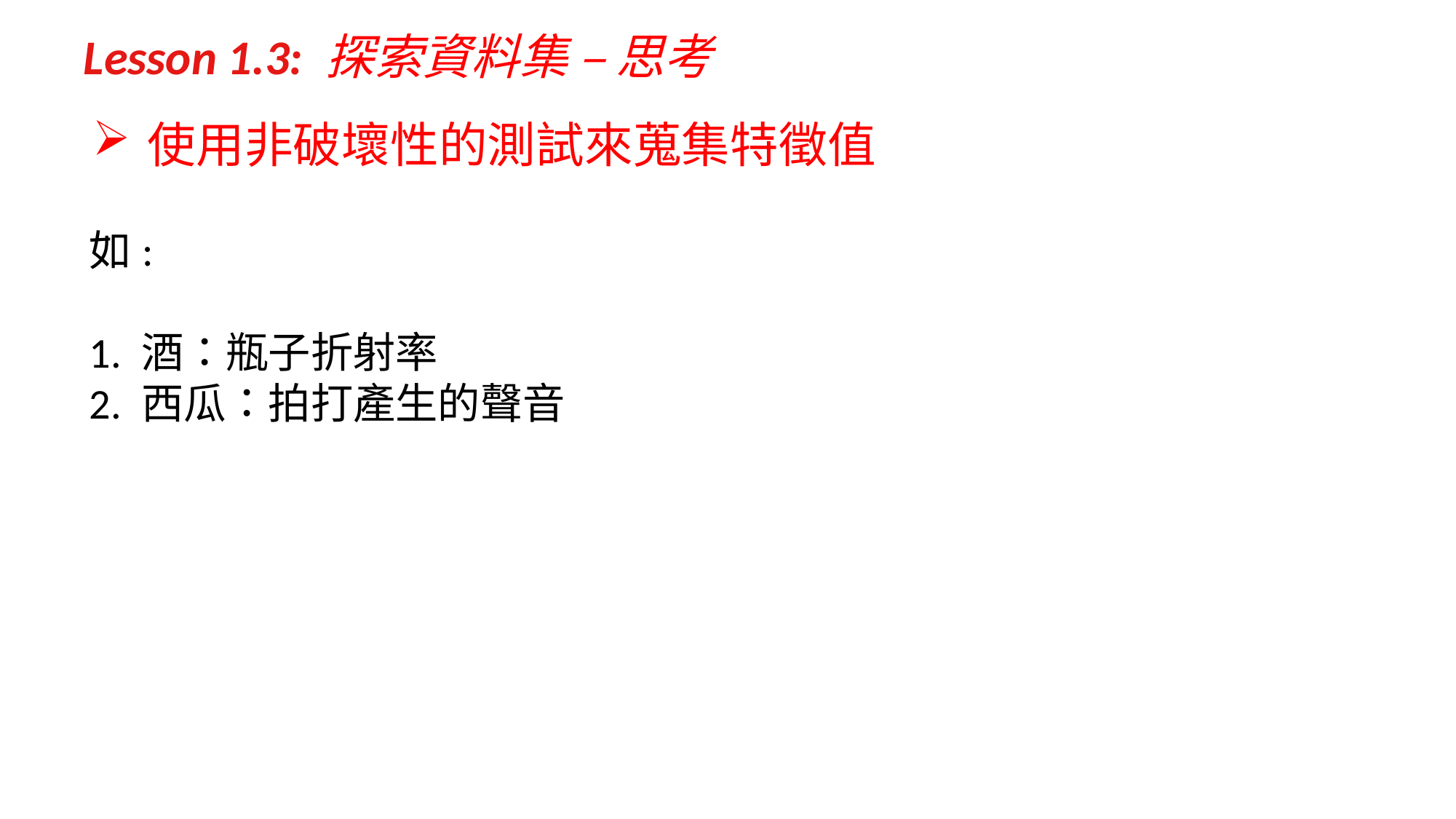

Lesson 1.3: 探索資料集 – 思考
使用非破壞性的測試來蒐集特徵值
如:

1. 酒：瓶子折射率
2. 西瓜：拍打產生的聲音